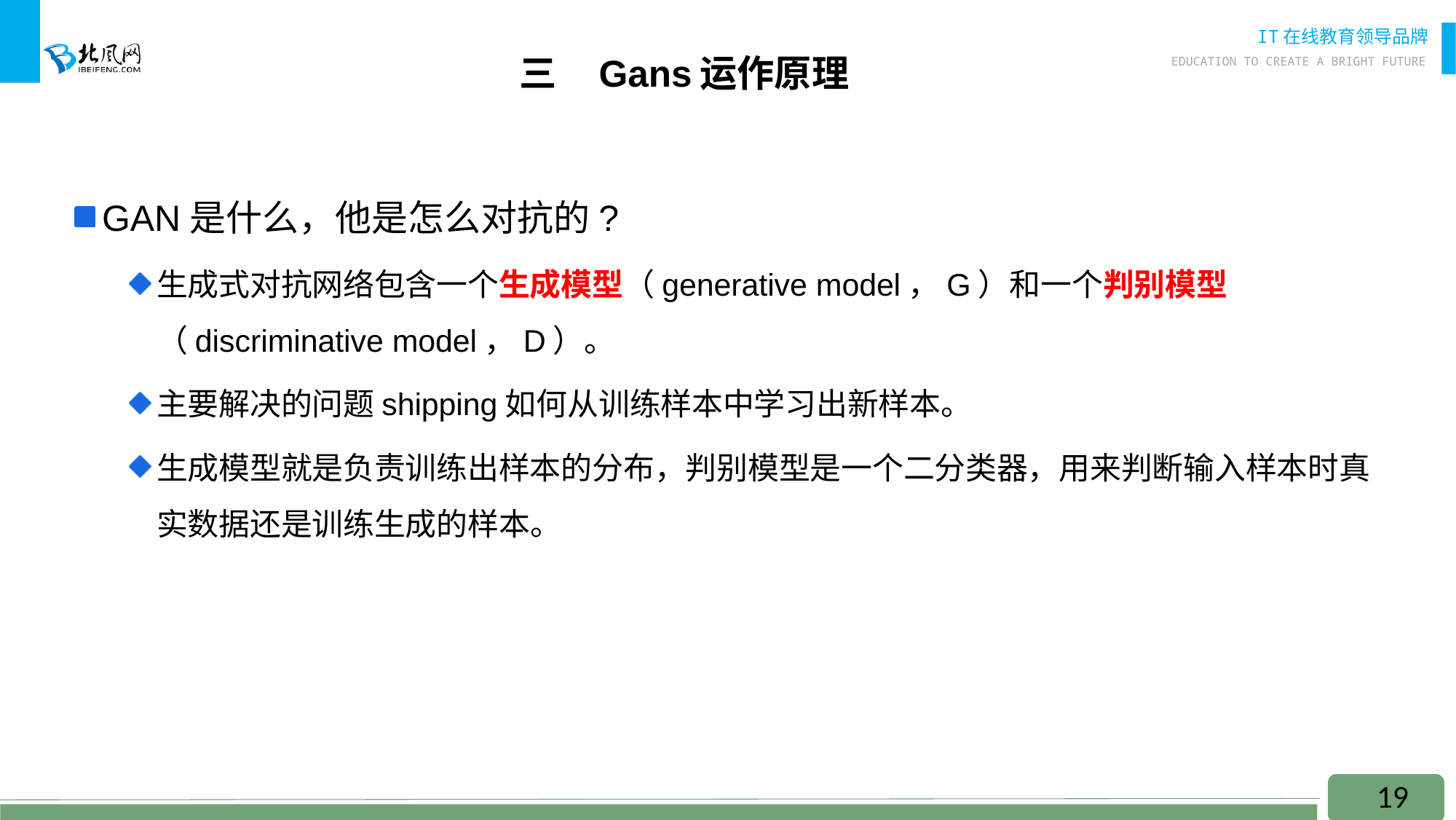

三    Gans运作原理
GAN是什么，他是怎么对抗的?
生成式对抗网络包含一个生成模型（generative model，G）和一个判别模型（discriminative model，D）。
主要解决的问题shipping如何从训练样本中学习出新样本。
生成模型就是负责训练出样本的分布，判别模型是一个二分类器，用来判断输入样本时真实数据还是训练生成的样本。